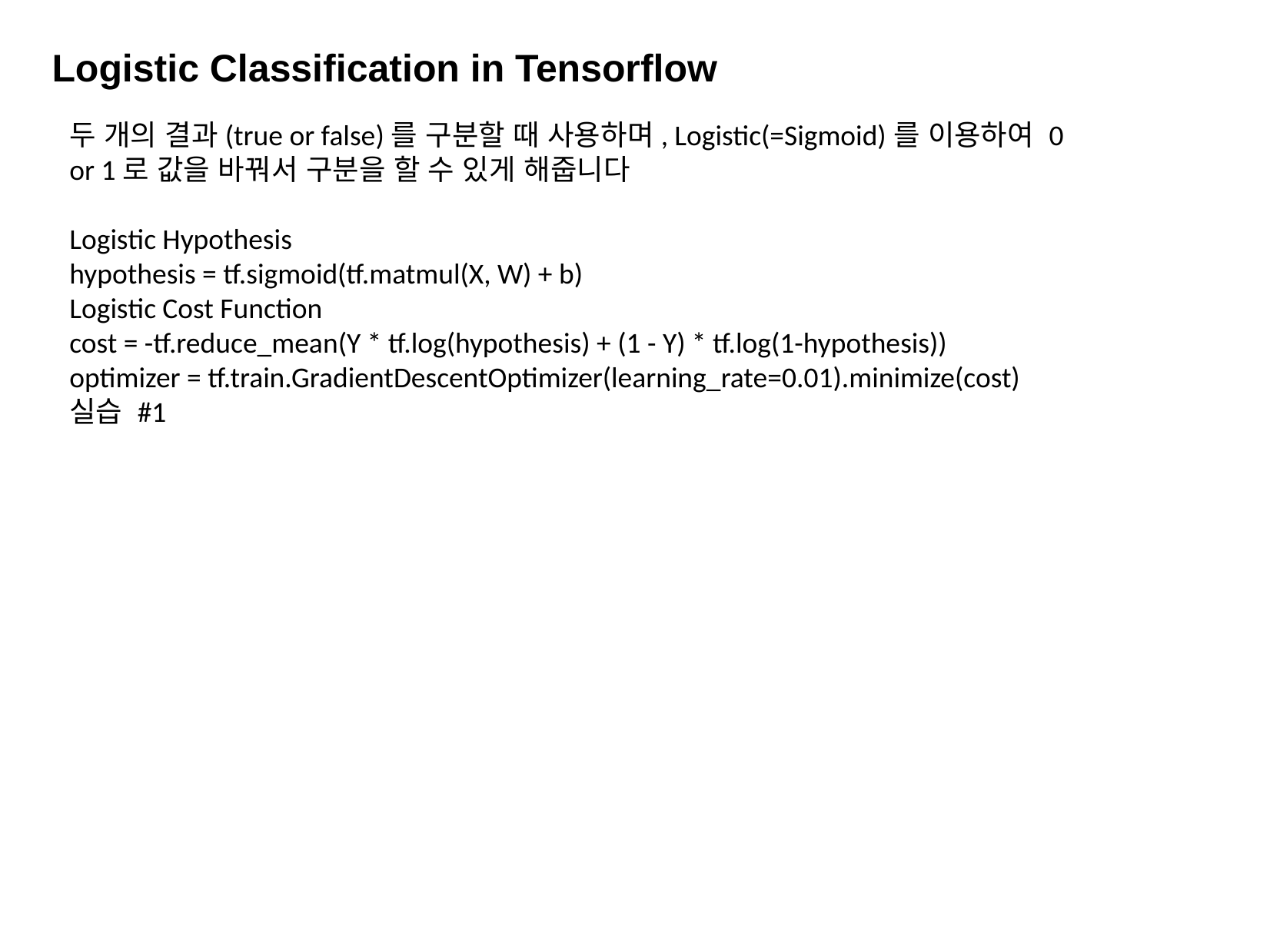

Logistic Classification in Tensorflow
두 개의 결과(true or false)를 구분할 때 사용하며, Logistic(=Sigmoid)를 이용하여 0 or 1로 값을 바꿔서 구분을 할 수 있게 해줍니다

Logistic Hypothesis
hypothesis = tf.sigmoid(tf.matmul(X, W) + b)
Logistic Cost Function
cost = -tf.reduce_mean(Y * tf.log(hypothesis) + (1 - Y) * tf.log(1-hypothesis))
optimizer = tf.train.GradientDescentOptimizer(learning_rate=0.01).minimize(cost)
실습 #1